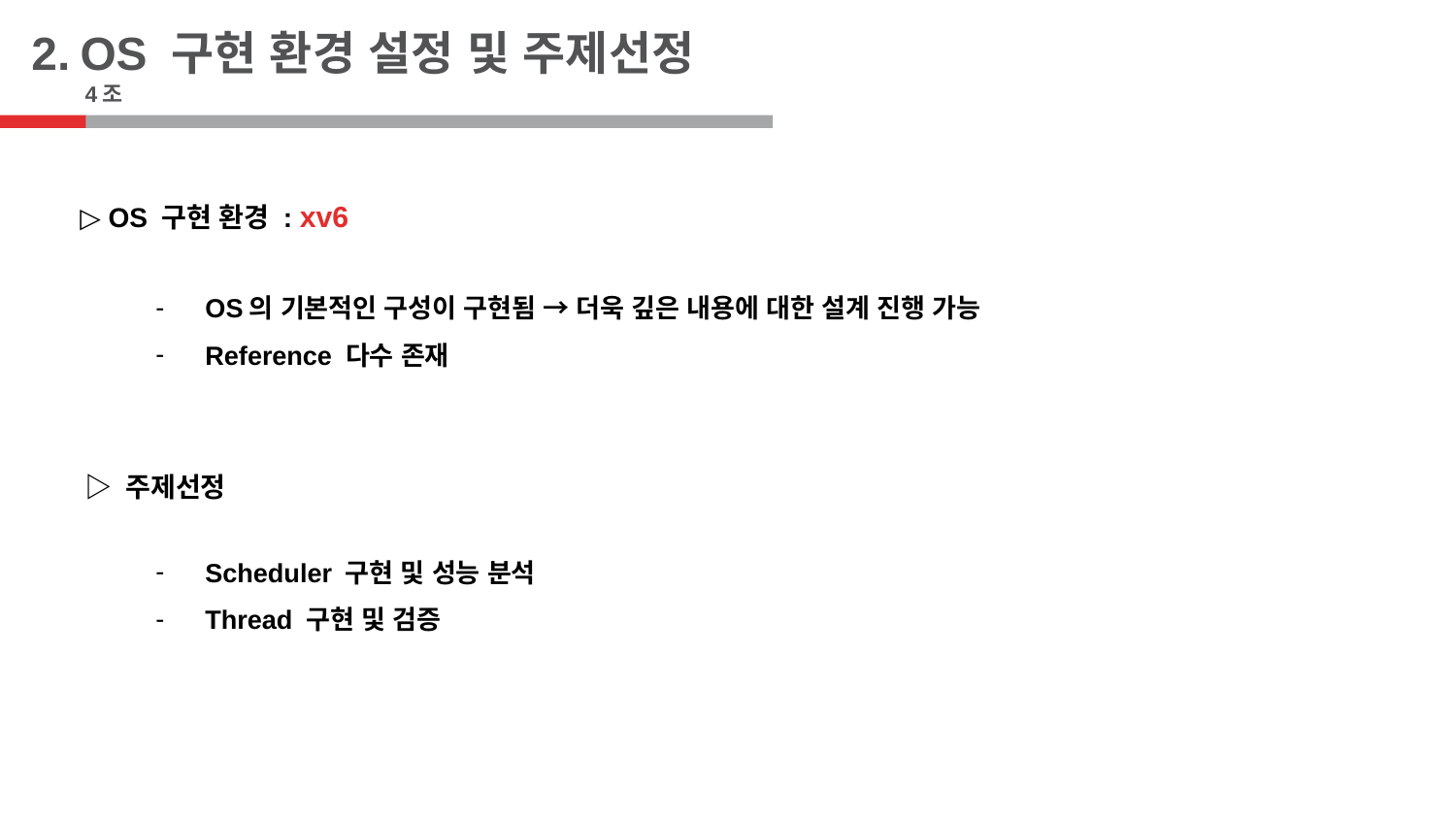

2.
OS 구현 환경 설정 및 주제선정

4조

▷ OS 구현 환경 : xv6
OS의 기본적인 구성이 구현됨 → 더욱 깊은 내용에 대한 설계 진행 가능
Reference 다수 존재
▷ 주제선정
Scheduler 구현 및 성능 분석
Thread 구현 및 검증